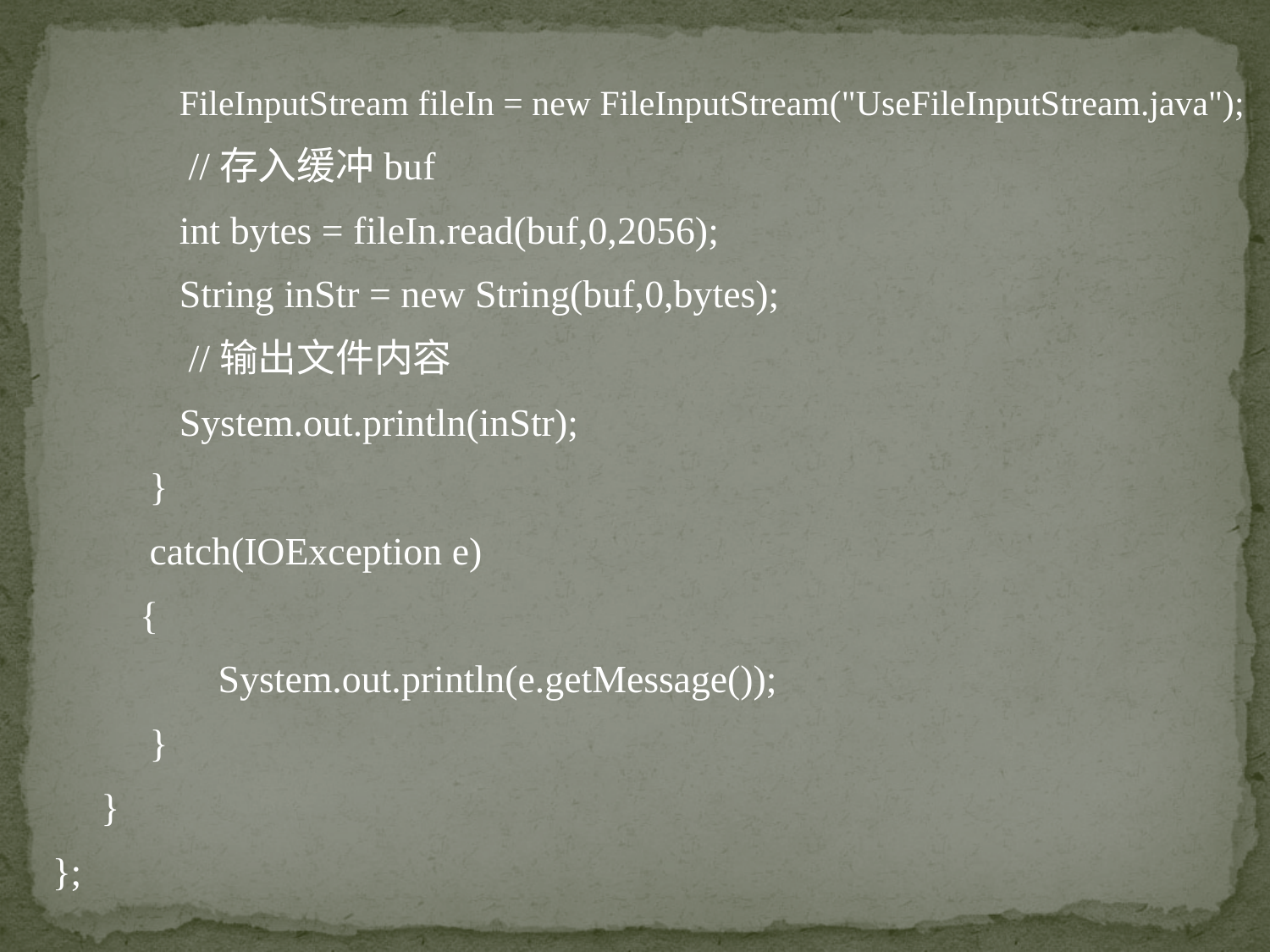

FileInputStream fileIn = new FileInputStream("UseFileInputStream.java");
              //存入缓冲buf
	int bytes = fileIn.read(buf,0,2056);
	String inStr = new String(buf,0,bytes);
              //输出文件内容
	System.out.println(inStr);
          }
          catch(IOException e)
         {
	    System.out.println(e.getMessage());
          }
     }
};